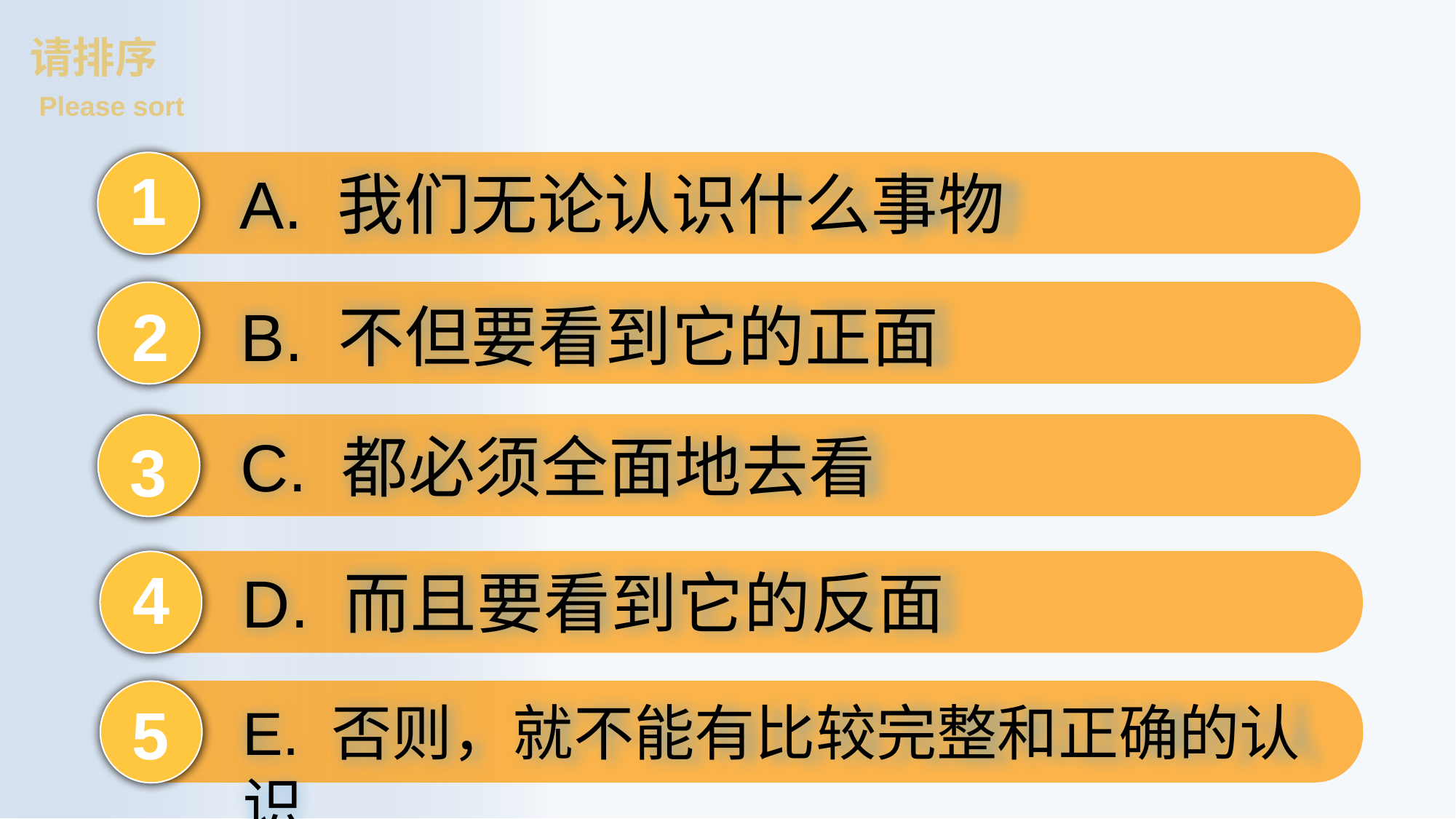

请排序
Please sort

1
A. 我们无论认识什么事物

2
B. 不但要看到它的正面

C. 都必须全面地去看
3

4
D. 而且要看到它的反面

5
E. 否则，就不能有比较完整和正确的认识